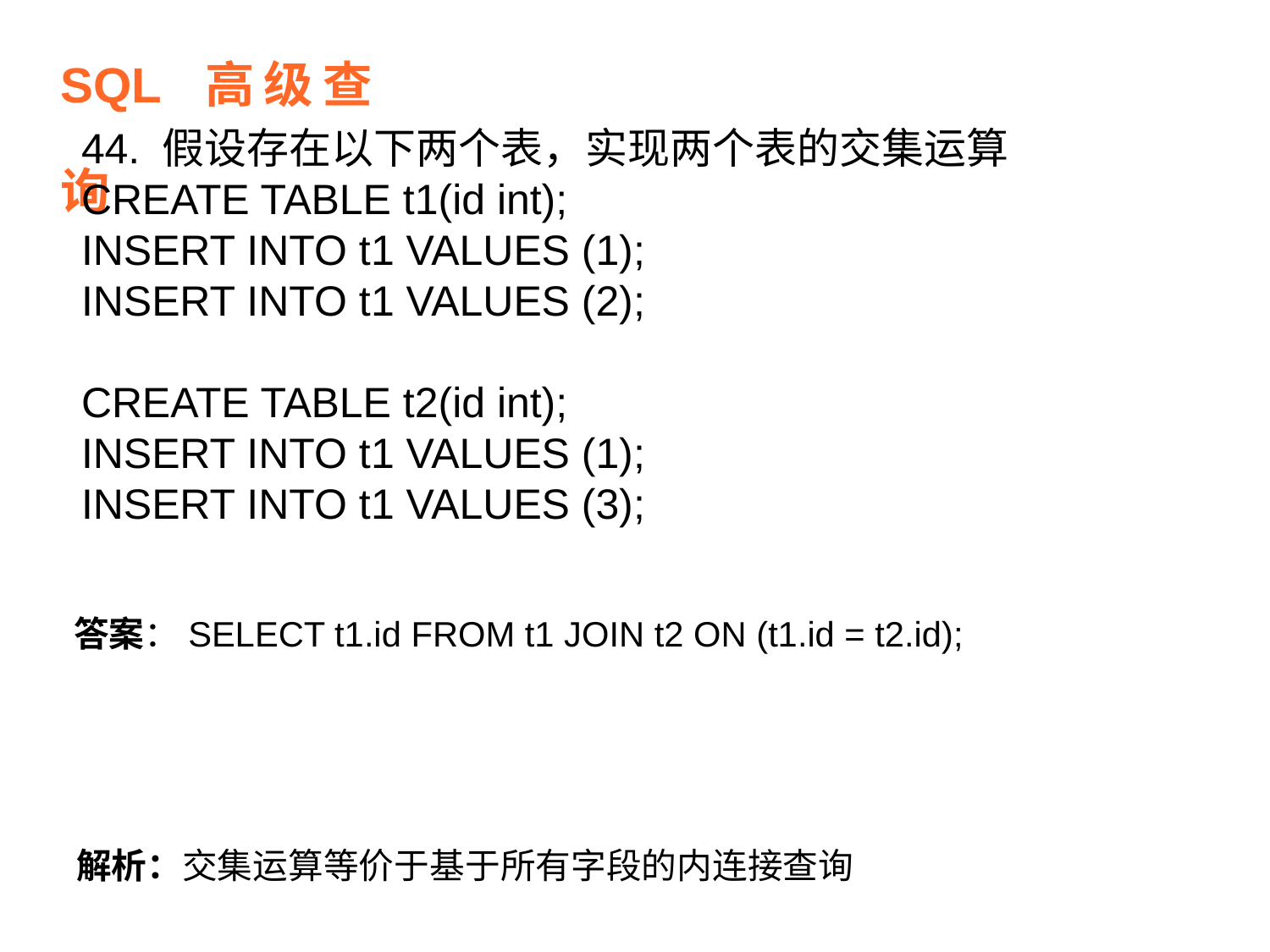

SQL 高级查询
44. 假设存在以下两个表，实现两个表的交集运算
CREATE TABLE t1(id int);
INSERT INTO t1 VALUES (1);
INSERT INTO t1 VALUES (2);

CREATE TABLE t2(id int);
INSERT INTO t1 VALUES (1);
INSERT INTO t1 VALUES (3);
答案：SELECT t1.id FROM t1 JOIN t2 ON (t1.id = t2.id);
解析：交集运算等价于基于所有字段的内连接查询